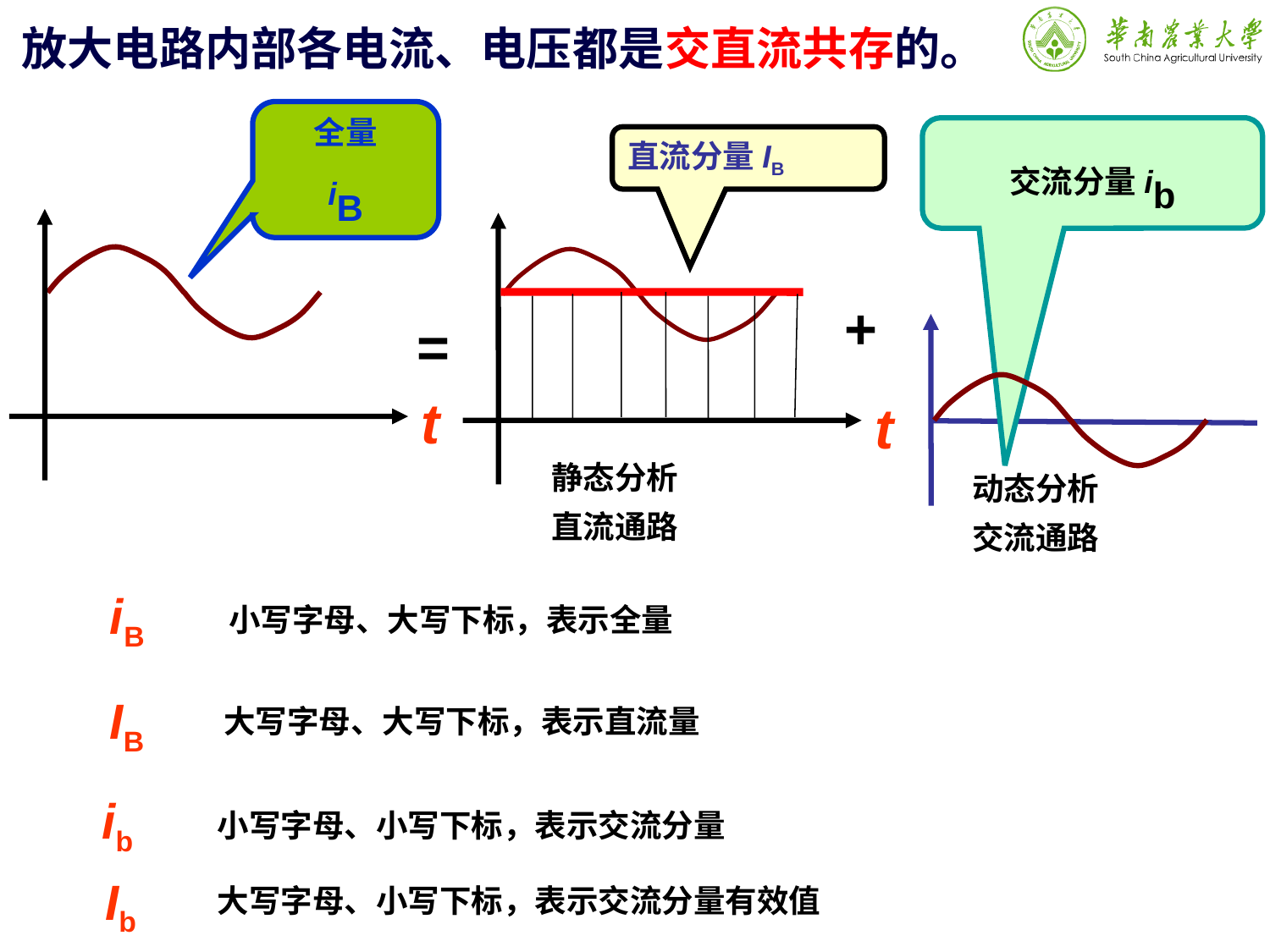

放大电路内部各电流、电压都是交直流共存的。

全量
iB
直流分量IB

t

静态分析
直流通路
交流分量ib

动态分析
交流通路

t

+
=
iB
小写字母、大写下标，表示全量
 IB
大写字母、大写下标，表示直流量
 ib
小写字母、小写下标，表示交流分量
 Ib
大写字母、小写下标，表示交流分量有效值